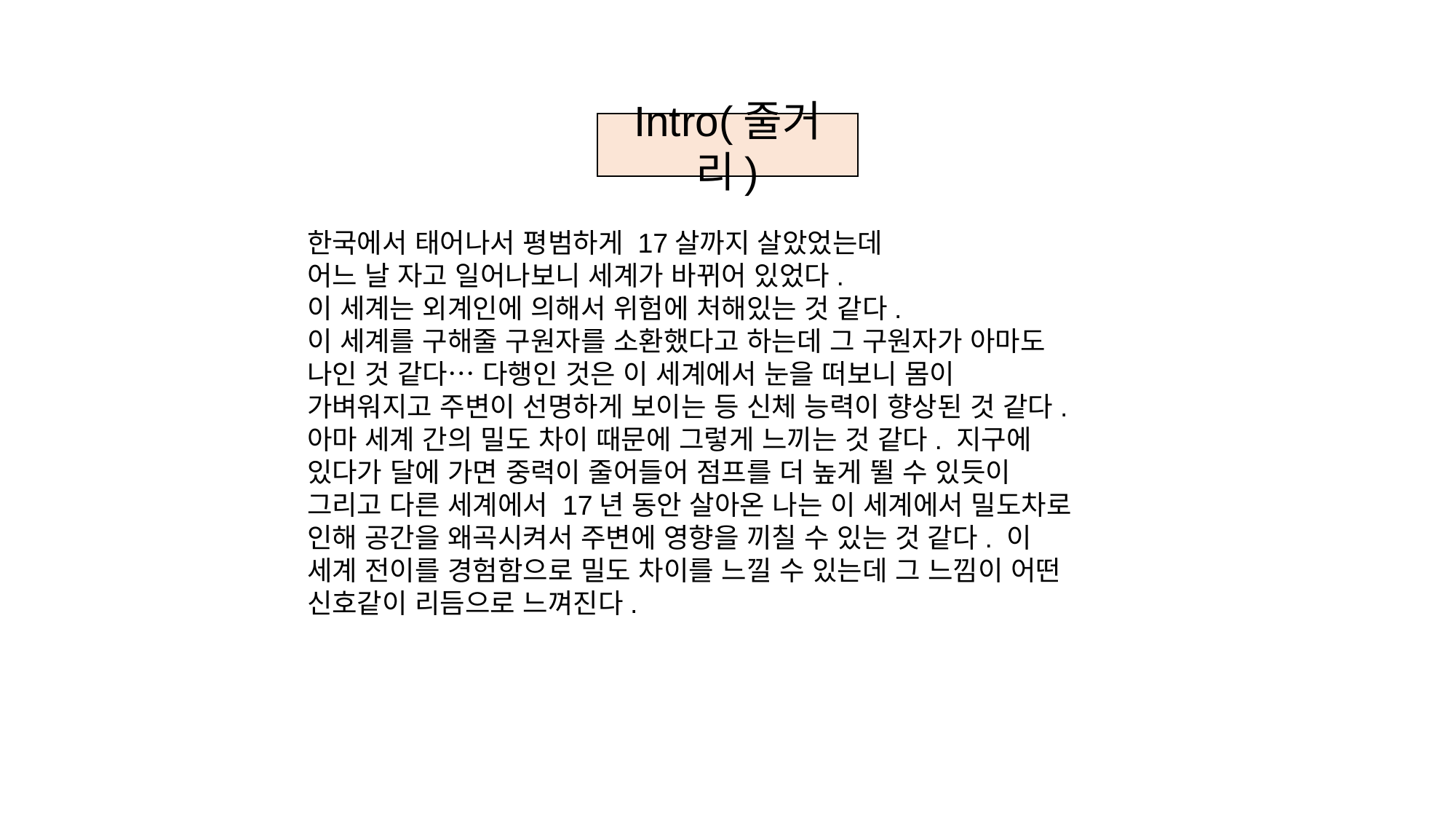

Intro(줄거리)
한국에서 태어나서 평범하게 17살까지 살았었는데 
어느 날 자고 일어나보니 세계가 바뀌어 있었다. 
이 세계는 외계인에 의해서 위험에 처해있는 것 같다. 
이 세계를 구해줄 구원자를 소환했다고 하는데 그 구원자가 아마도 나인 것 같다… 다행인 것은 이 세계에서 눈을 떠보니 몸이 가벼워지고 주변이 선명하게 보이는 등 신체 능력이 향상된 것 같다. 아마 세계 간의 밀도 차이 때문에 그렇게 느끼는 것 같다. 지구에 있다가 달에 가면 중력이 줄어들어 점프를 더 높게 뛸 수 있듯이 그리고 다른 세계에서 17년 동안 살아온 나는 이 세계에서 밀도차로 인해 공간을 왜곡시켜서 주변에 영향을 끼칠 수 있는 것 같다. 이 세계 전이를 경험함으로 밀도 차이를 느낄 수 있는데 그 느낌이 어떤 신호같이 리듬으로 느껴진다.